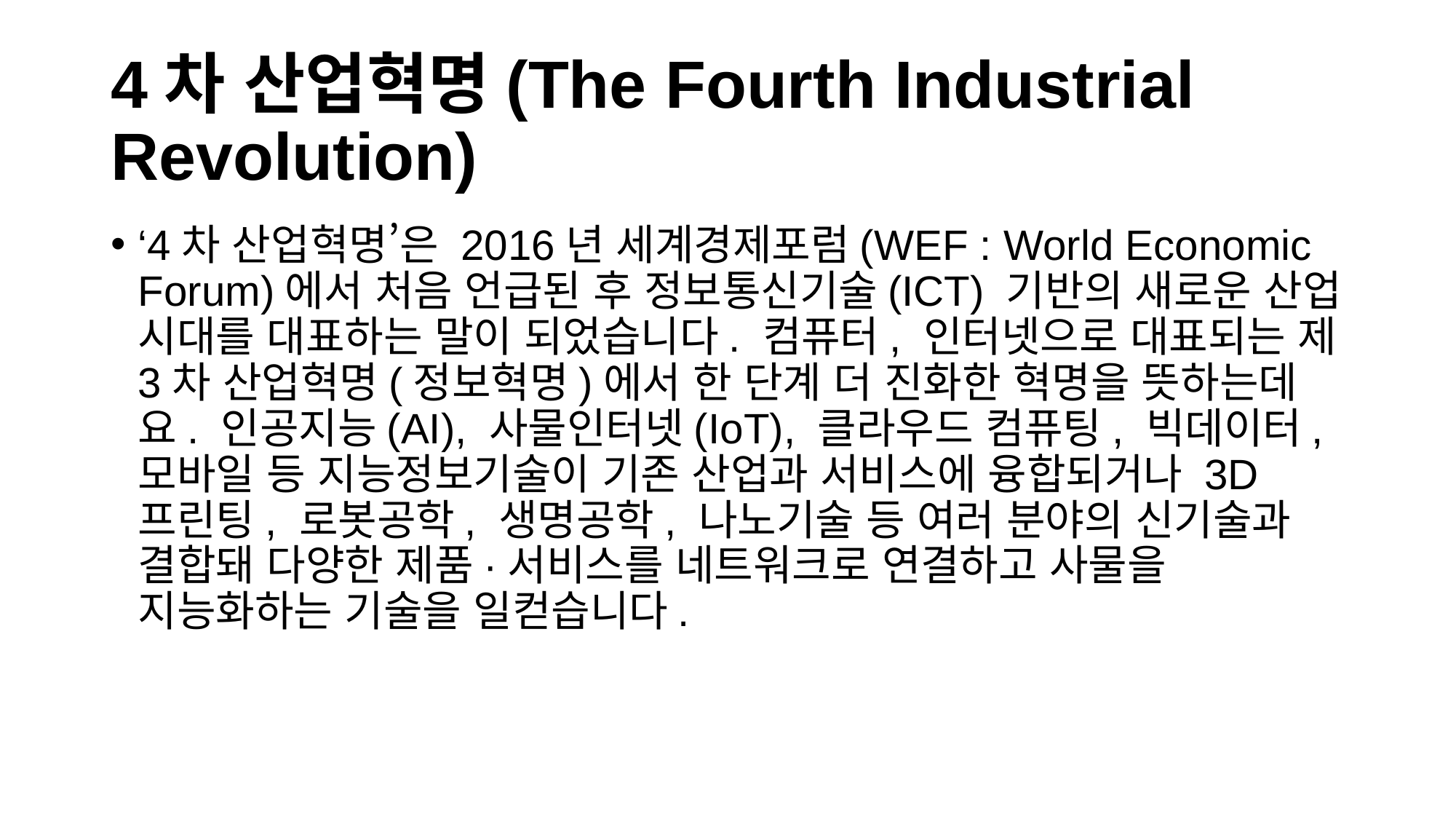

# 4차 산업혁명(The Fourth Industrial Revolution)
‘4차 산업혁명’은 2016년 세계경제포럼(WEF : World Economic Forum)에서 처음 언급된 후 정보통신기술(ICT) 기반의 새로운 산업 시대를 대표하는 말이 되었습니다. 컴퓨터, 인터넷으로 대표되는 제3차 산업혁명(정보혁명)에서 한 단계 더 진화한 혁명을 뜻하는데요. 인공지능(AI), 사물인터넷(IoT), 클라우드 컴퓨팅, 빅데이터, 모바일 등 지능정보기술이 기존 산업과 서비스에 융합되거나 3D프린팅, 로봇공학, 생명공학, 나노기술 등 여러 분야의 신기술과 결합돼 다양한 제품·서비스를 네트워크로 연결하고 사물을 지능화하는 기술을 일컫습니다.